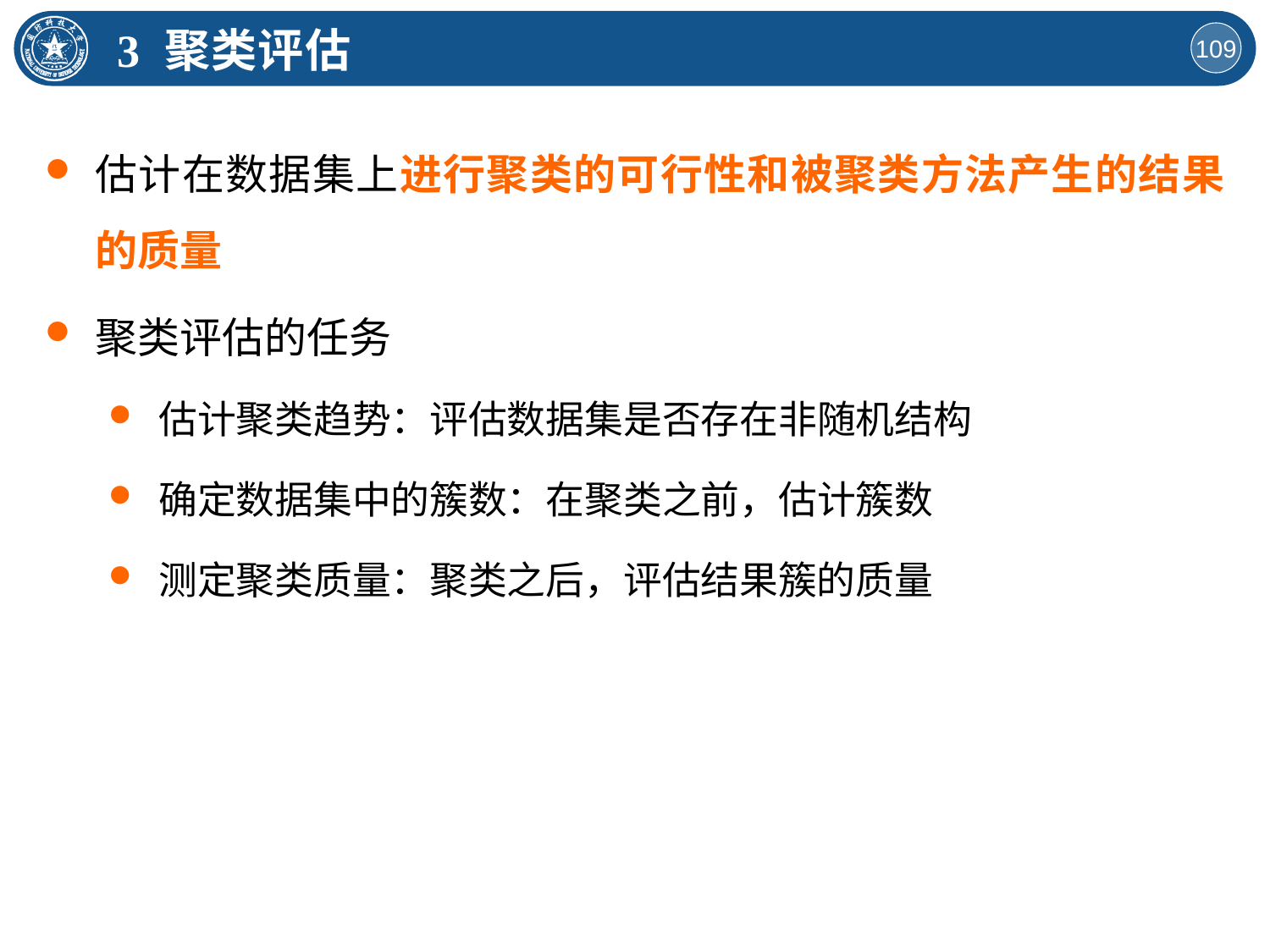

3 聚类评估
估计在数据集上进行聚类的可行性和被聚类方法产生的结果的质量
聚类评估的任务
估计聚类趋势：评估数据集是否存在非随机结构
确定数据集中的簇数：在聚类之前，估计簇数
测定聚类质量：聚类之后，评估结果簇的质量